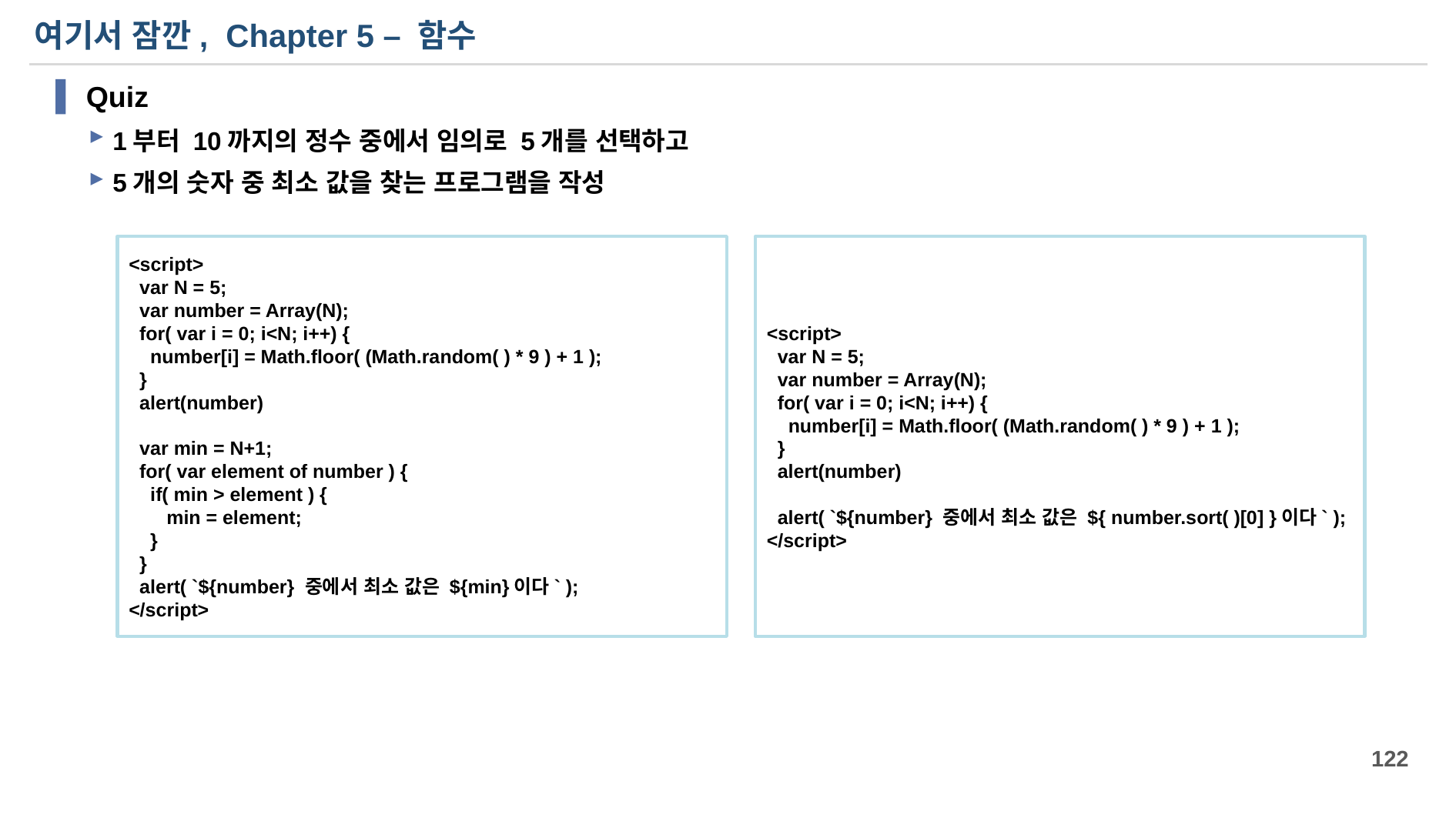

# 여기서 잠깐,  Chapter 5 – 함수
Quiz
1부터 10까지의 정수 중에서 임의로 5개를 선택하고
5개의 숫자 중 최소 값을 찾는 프로그램을 작성
<script>
  var N = 5;
  var number = Array(N);
  for( var i = 0; i<N; i++) {
    number[i] = Math.floor( (Math.random( ) * 9 ) + 1 );
  }
  alert(number)

  var min = N+1;
  for( var element of number ) {
    if( min > element ) {
       min = element;
    }
  }
  alert( `${number} 중에서 최소 값은 ${min}이다` );
</script>
<script>
  var N = 5;
  var number = Array(N);
  for( var i = 0; i<N; i++) {
    number[i] = Math.floor( (Math.random( ) * 9 ) + 1 );
  }
  alert(number)

  alert( `${number} 중에서 최소 값은 ${ number.sort( )[0] }이다` );
</script>
122